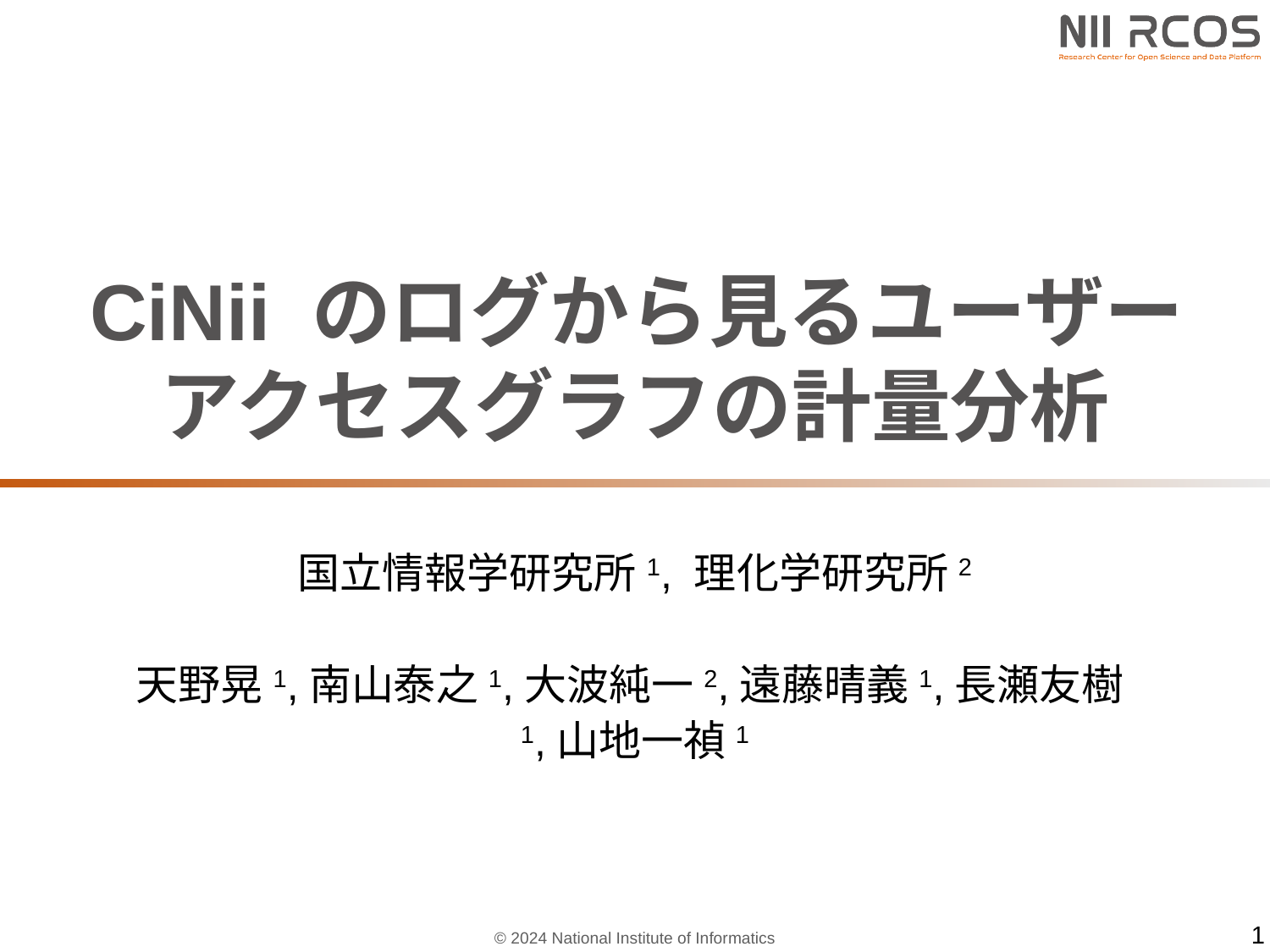

# CiNii のログから見るユーザーアクセスグラフの計量分析
国立情報学研究所1, 理化学研究所2

天野晃1,南山泰之1,大波純一2,遠藤晴義1,長瀬友樹1,山地一禎1

1